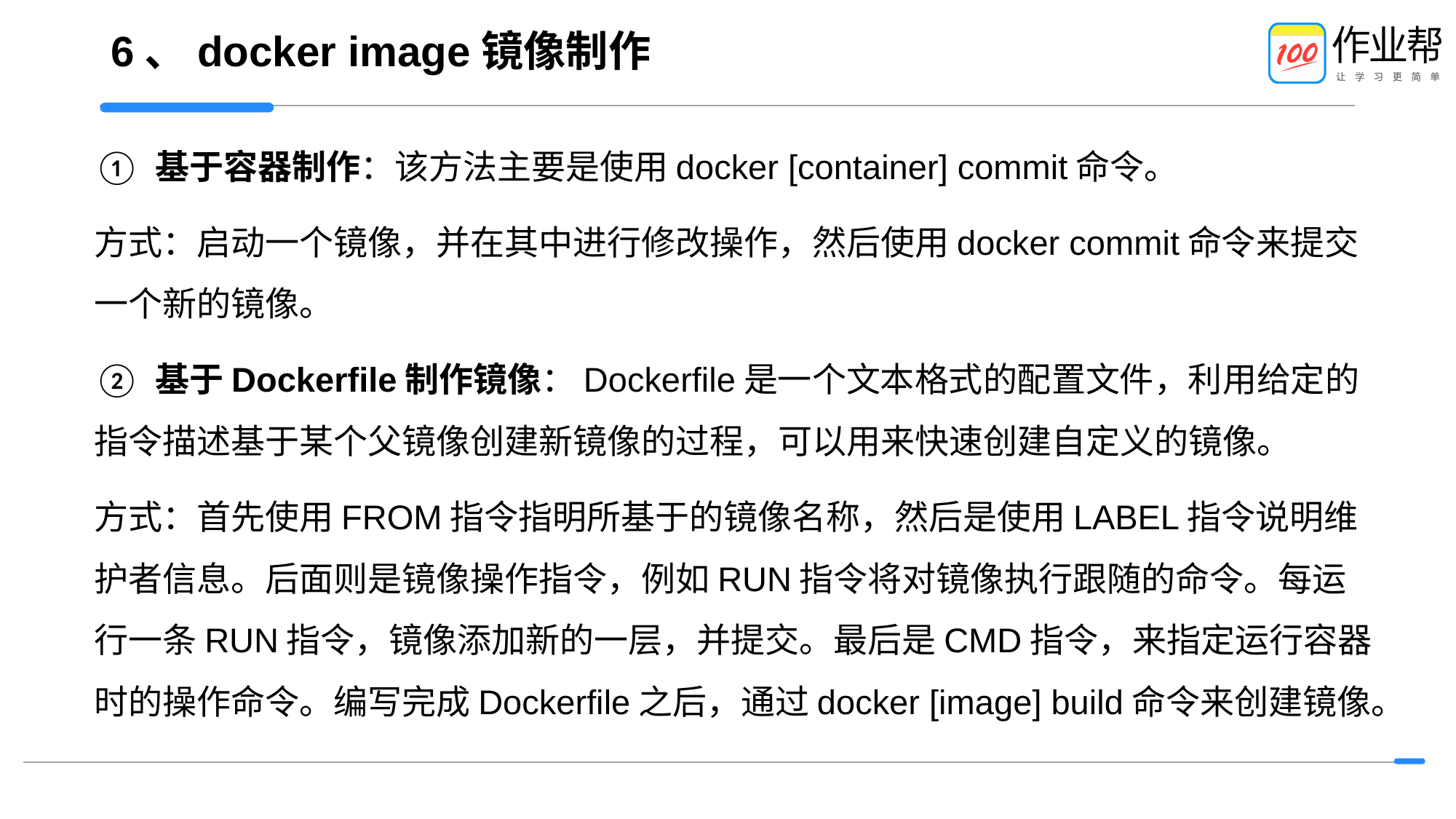

# 6、docker image镜像制作
① 基于容器制作：该方法主要是使用docker [container] commit命令。
方式：启动一个镜像，并在其中进行修改操作，然后使用docker commit命令来提交一个新的镜像。
② 基于Dockerfile制作镜像：Dockerfile是一个文本格式的配置文件，利用给定的指令描述基于某个父镜像创建新镜像的过程，可以用来快速创建自定义的镜像。
方式：首先使用FROM指令指明所基于的镜像名称，然后是使用LABEL指令说明维护者信息。后面则是镜像操作指令，例如RUN指令将对镜像执行跟随的命令。每运行一条RUN指令，镜像添加新的一层，并提交。最后是CMD指令，来指定运行容器时的操作命令。编写完成Dockerfile之后，通过docker [image] build命令来创建镜像。